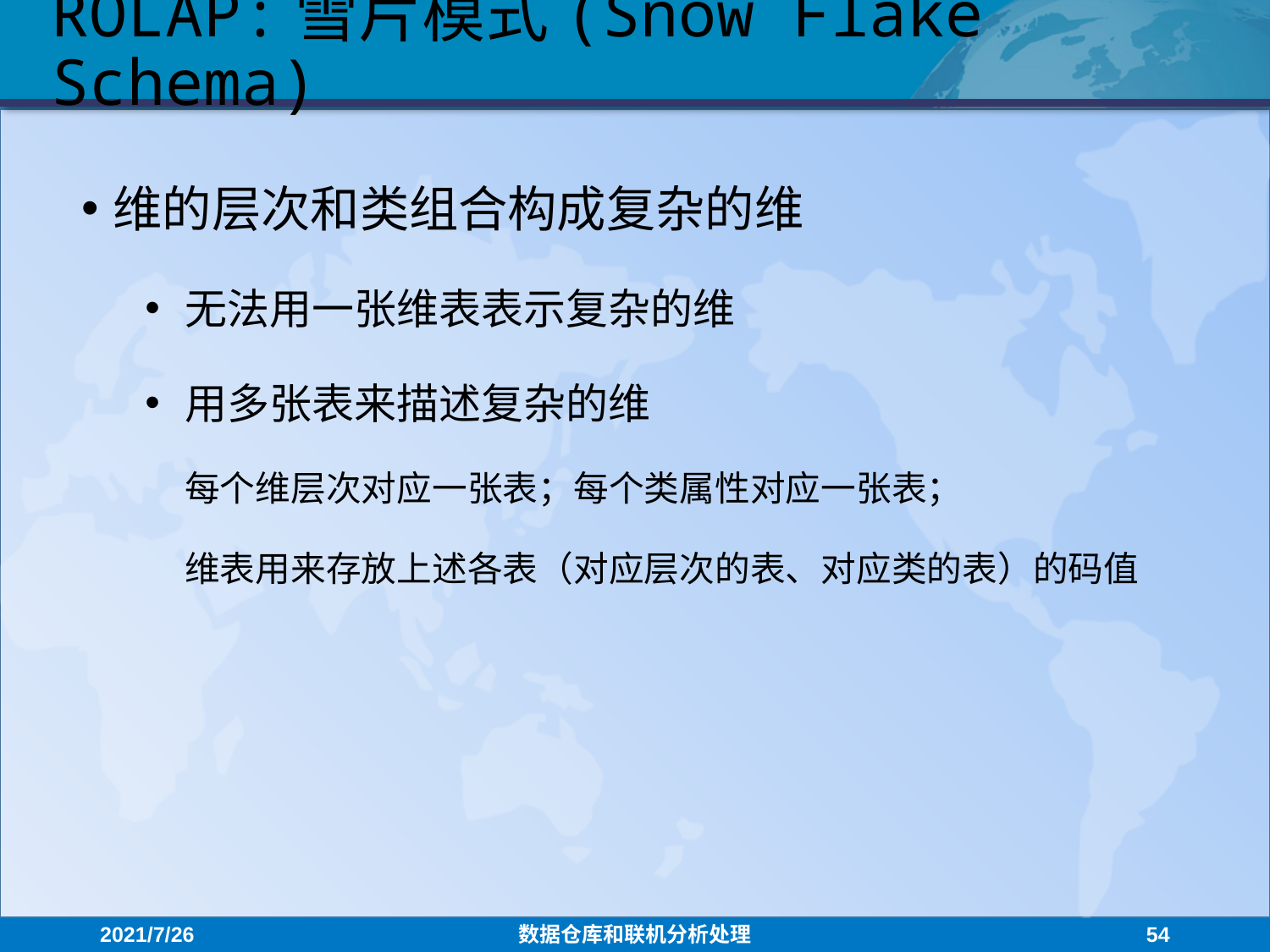

ROLAP:雪片模式(Snow Flake Schema)
维的层次和类组合构成复杂的维
无法用一张维表表示复杂的维
用多张表来描述复杂的维
	每个维层次对应一张表；每个类属性对应一张表；
	维表用来存放上述各表（对应层次的表、对应类的表）的码值
2021/7/26
数据仓库和联机分析处理
54